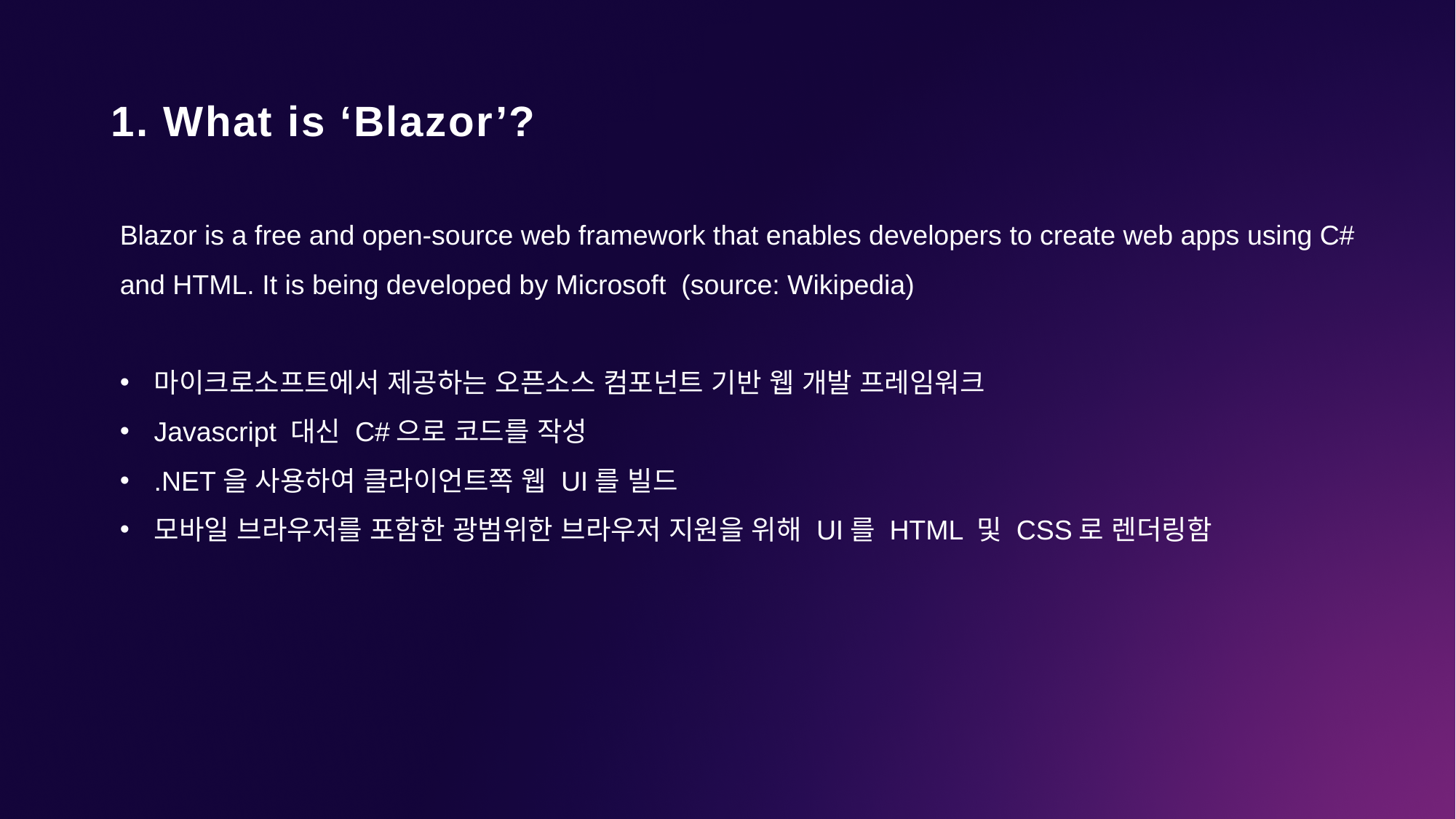

# 1. What is ‘Blazor’?
Blazor is a free and open-source web framework that enables developers to create web apps using C# and HTML. It is being developed by Microsoft  (source: Wikipedia)

마이크로소프트에서 제공하는 오픈소스 컴포넌트 기반 웹 개발 프레임워크
Javascript 대신 C#으로 코드를 작성
.NET을 사용하여 클라이언트쪽 웹 UI를 빌드
모바일 브라우저를 포함한 광범위한 브라우저 지원을 위해 UI를 HTML 및 CSS로 렌더링함